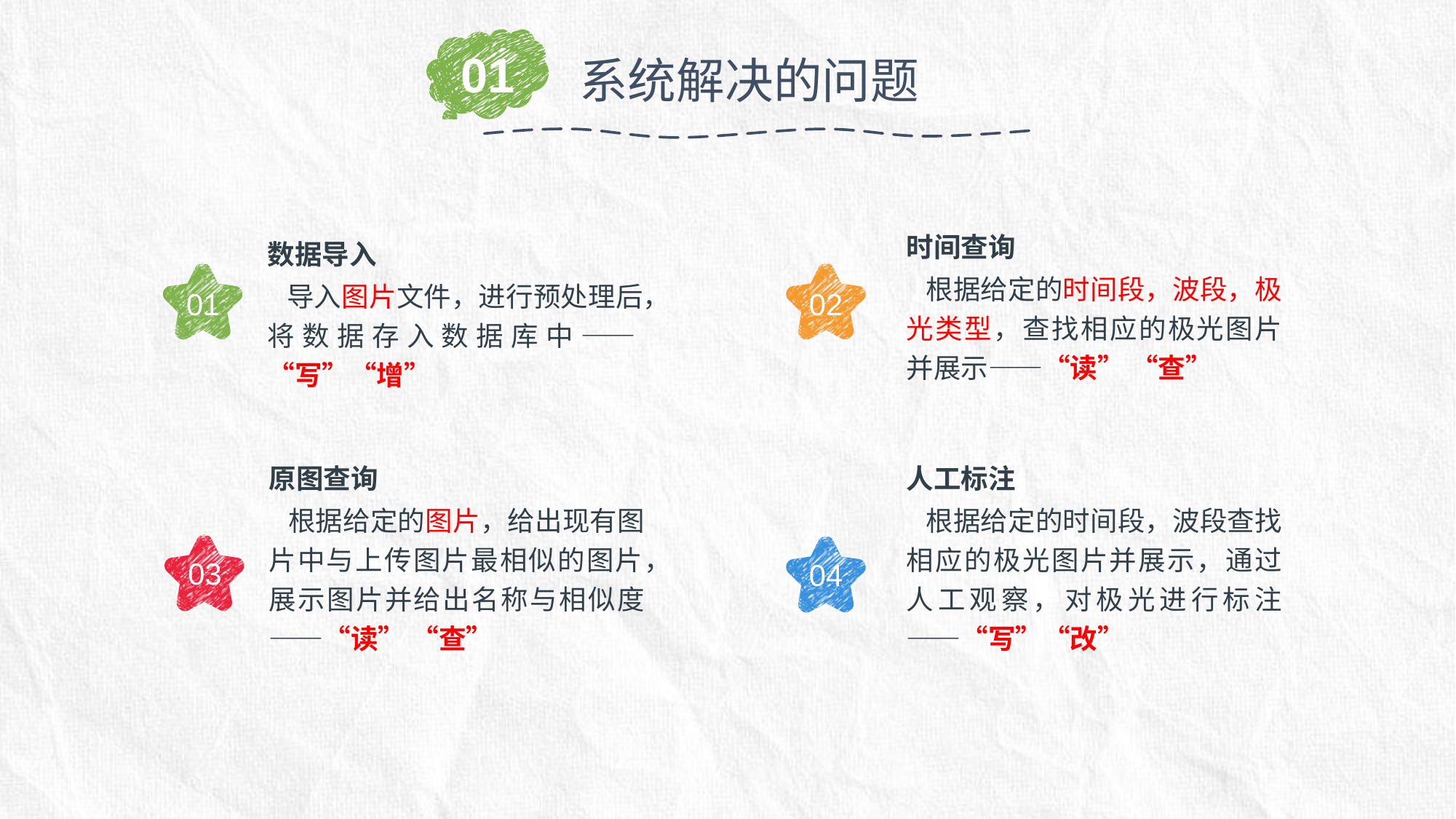

01
系统解决的问题

时间查询
  根据给定的时间段，波段，极光类型，查找相应的极光图片并展示——“读” “查”
数据导入
  导入图片文件，进行预处理后，将数据存入数据库中——“写”“增”

01

02
原图查询
  根据给定的图片，给出现有图片中与上传图片最相似的图片，展示图片并给出名称与相似度——“读” “查”
人工标注
  根据给定的时间段，波段查找相应的极光图片并展示，通过人工观察，对极光进行标注——“写”“改”

03

04